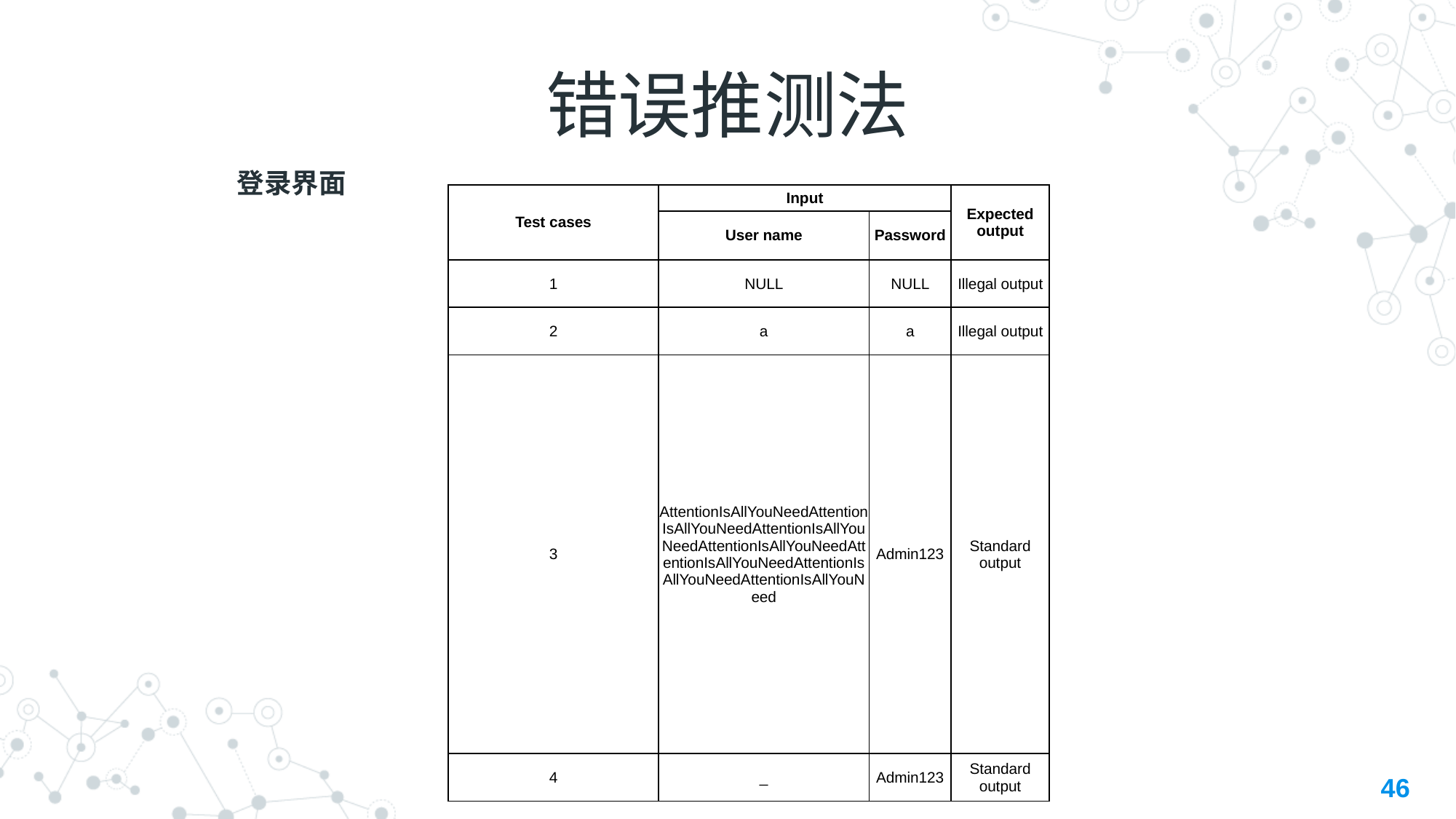

# 错误推测法
登录界面
| Test cases | Input |  | Expected output |
| --- | --- | --- | --- |
|  | User name | Password |  |
| 1 | NULL | NULL | Illegal output |
| 2 | a | a | Illegal output |
| 3 | AttentionIsAllYouNeedAttentionIsAllYouNeedAttentionIsAllYouNeedAttentionIsAllYouNeedAttentionIsAllYouNeedAttentionIsAllYouNeedAttentionIsAllYouNeed | Admin123 | Standard output |
| 4 | \_ | Admin123 | Standard output |
46